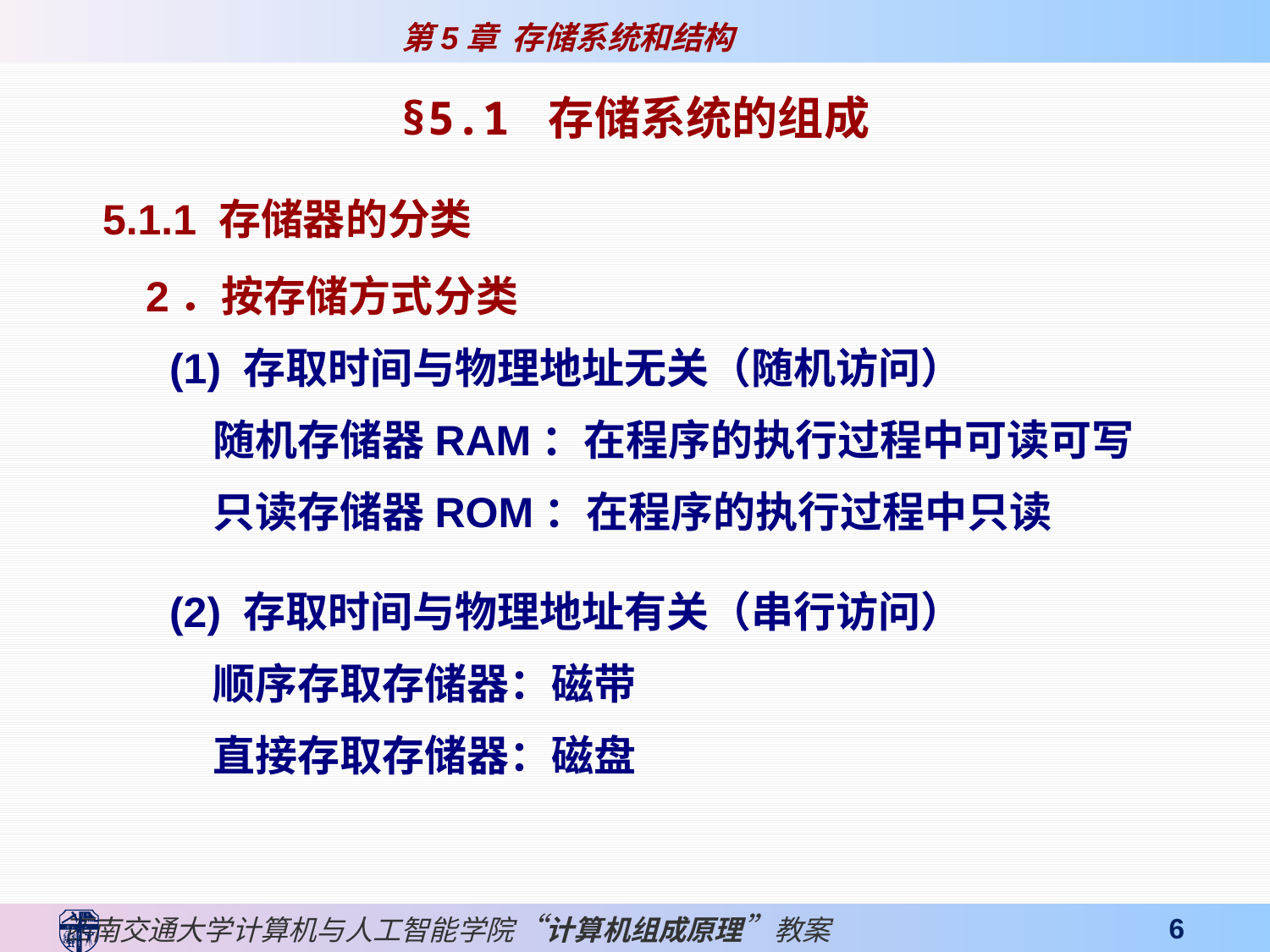

§5.1 存储系统的组成
5.1.1 存储器的分类
2．按存储方式分类
  (1) 存取时间与物理地址无关（随机访问）
      随机存储器RAM：在程序的执行过程中可读可写
      只读存储器ROM：在程序的执行过程中只读
  (2) 存取时间与物理地址有关（串行访问）
      顺序存取存储器：磁带
      直接存取存储器：磁盘